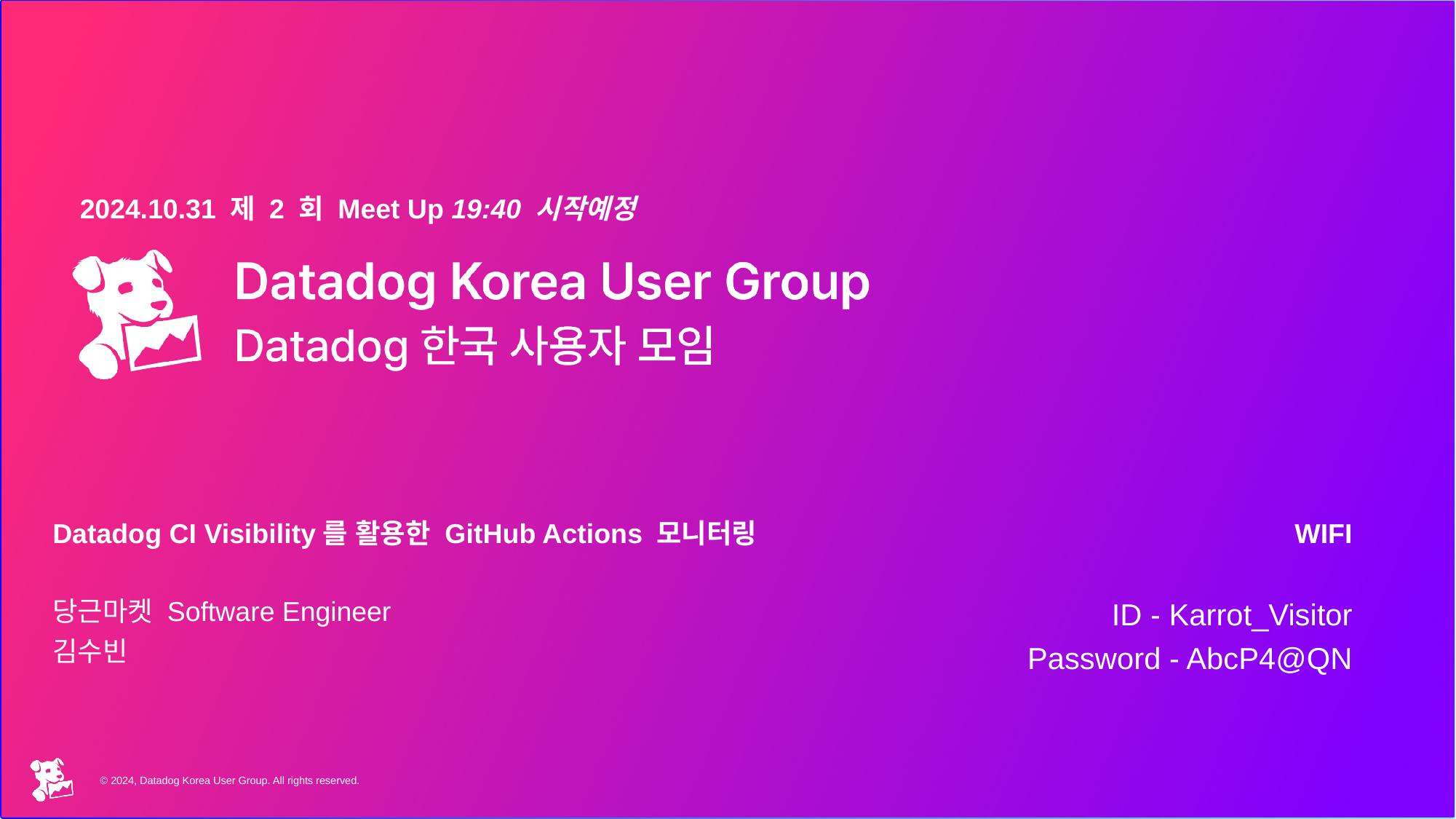

#
2024.10.31 제 2 회 Meet Up 19:40 시작예정
Datadog CI Visibility를 활용한 GitHub Actions 모니터링

당근마켓 Software Engineer
김수빈
WIFI

ID - Karrot_Visitor
Password - AbcP4@QN